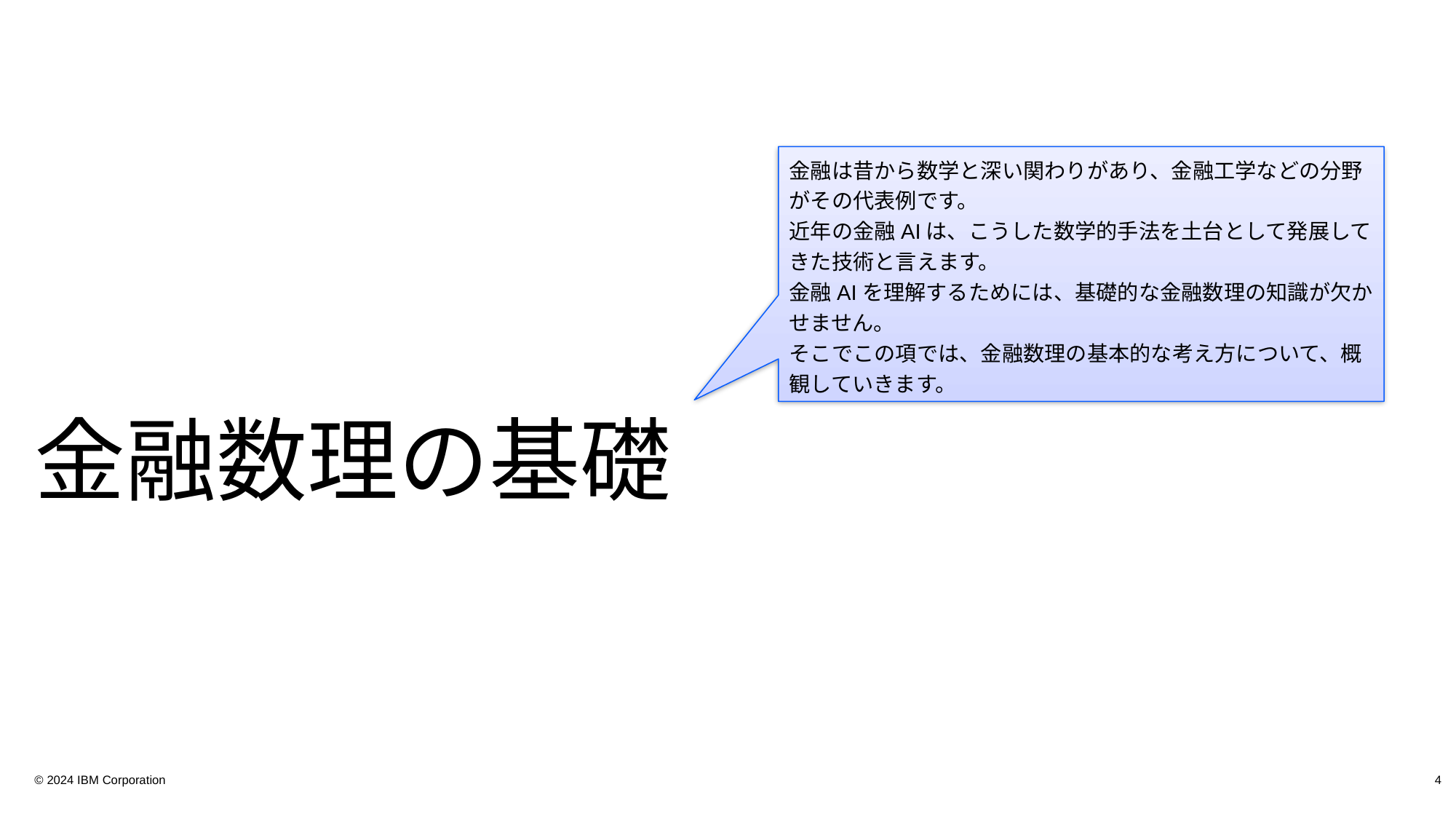

# 金融数理の基礎
金融は昔から数学と深い関わりがあり、金融工学などの分野がその代表例です。
近年の金融AIは、こうした数学的手法を土台として発展してきた技術と言えます。
金融AIを理解するためには、基礎的な金融数理の知識が欠かせません。
そこでこの項では、金融数理の基本的な考え方について、概観していきます。